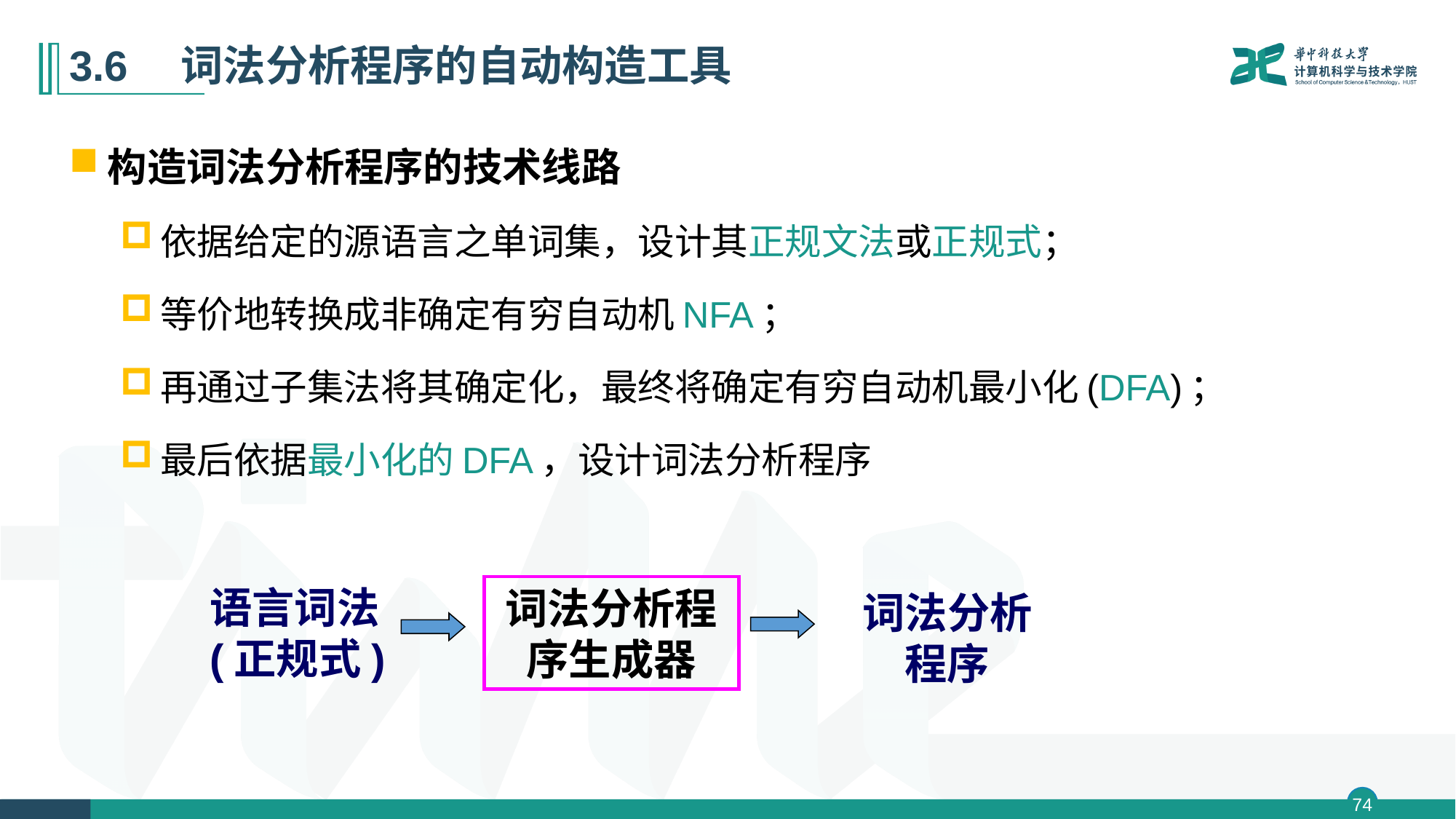

# 3.6　词法分析程序的自动构造工具
构造词法分析程序的技术线路
依据给定的源语言之单词集，设计其正规文法或正规式；
等价地转换成非确定有穷自动机NFA；
再通过子集法将其确定化，最终将确定有穷自动机最小化(DFA)；
最后依据最小化的DFA，设计词法分析程序

语言词法
(正规式)
词法分析程序生成器
词法分析
程序